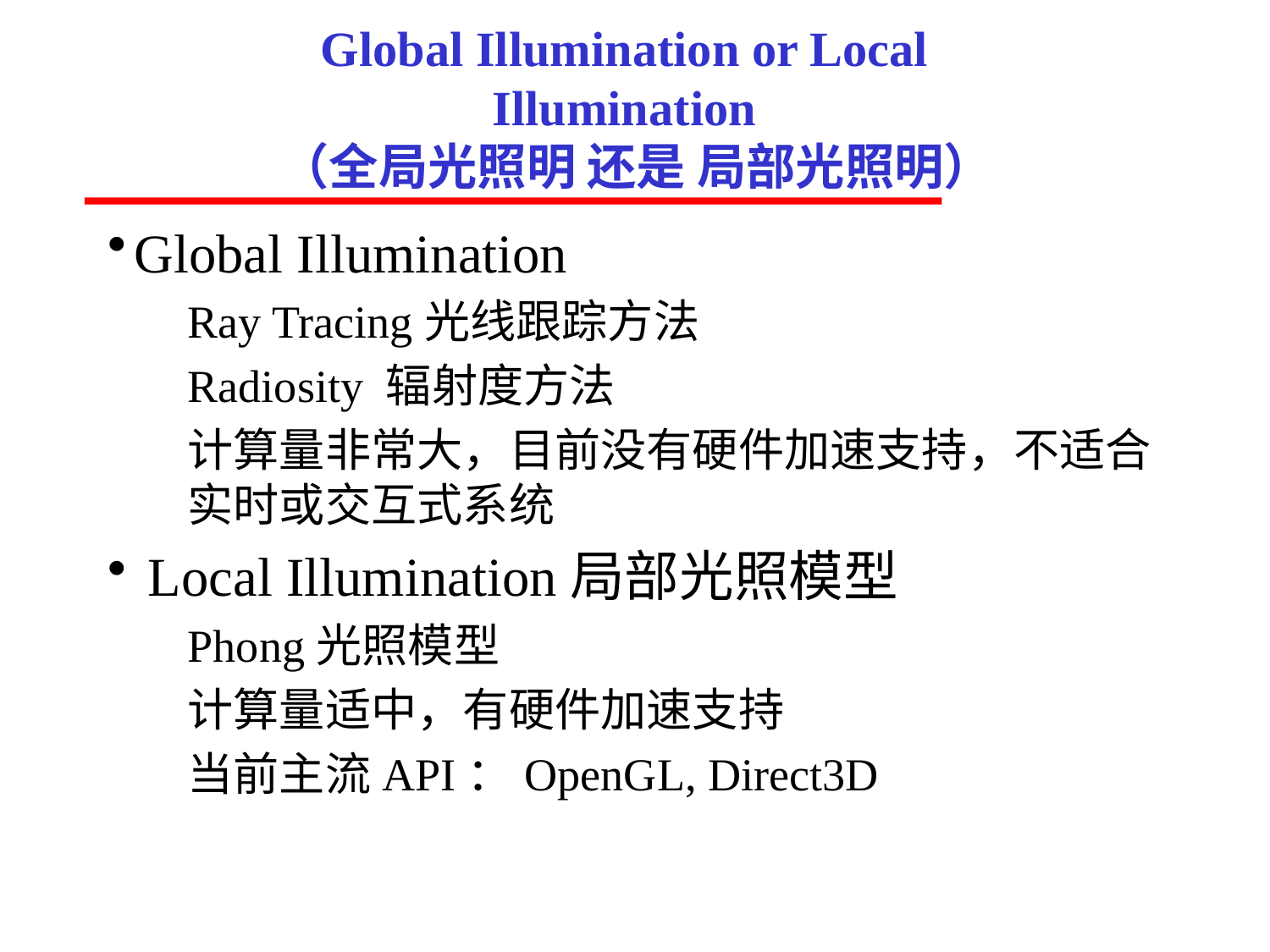

# Global Illumination or Local Illumination （全局光照明 还是 局部光照明）
Global Illumination
Ray Tracing光线跟踪方法
Radiosity 辐射度方法
计算量非常大，目前没有硬件加速支持，不适合实时或交互式系统
 Local Illumination局部光照模型
Phong光照模型
计算量适中，有硬件加速支持
当前主流API：OpenGL, Direct3D
8